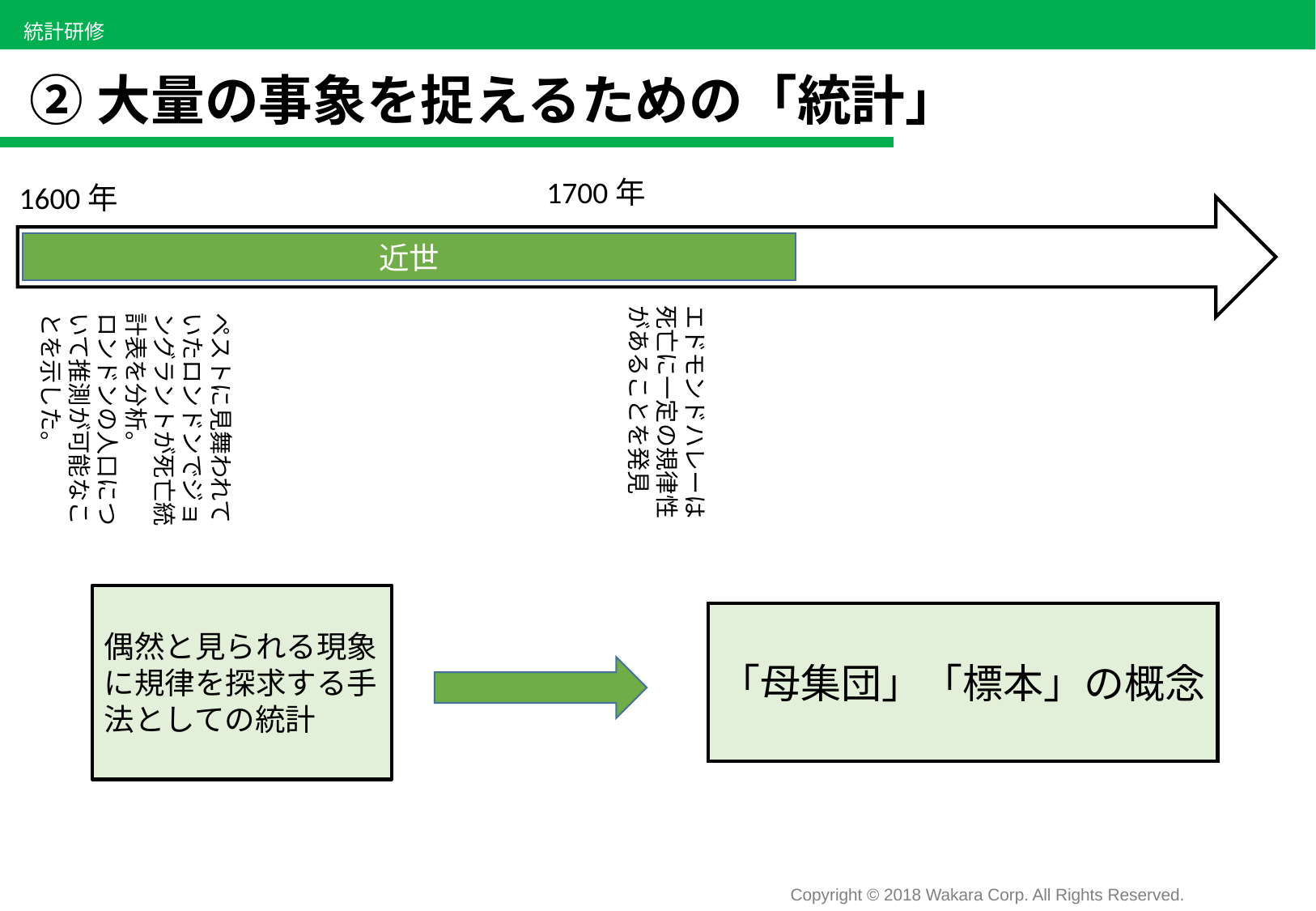

# ②大量の事象を捉えるための「統計」
　1700年
　1600年

近世
エドモンドハレーは死亡に一定の規律性があることを発見

ペストに見舞われていたロンドンでジョングラントが死亡統計表を分析。
ロンドンの人口について推測が可能なことを示した。

偶然と見られる現象に規律を探求する手法としての統計

「母集団」「標本」の概念